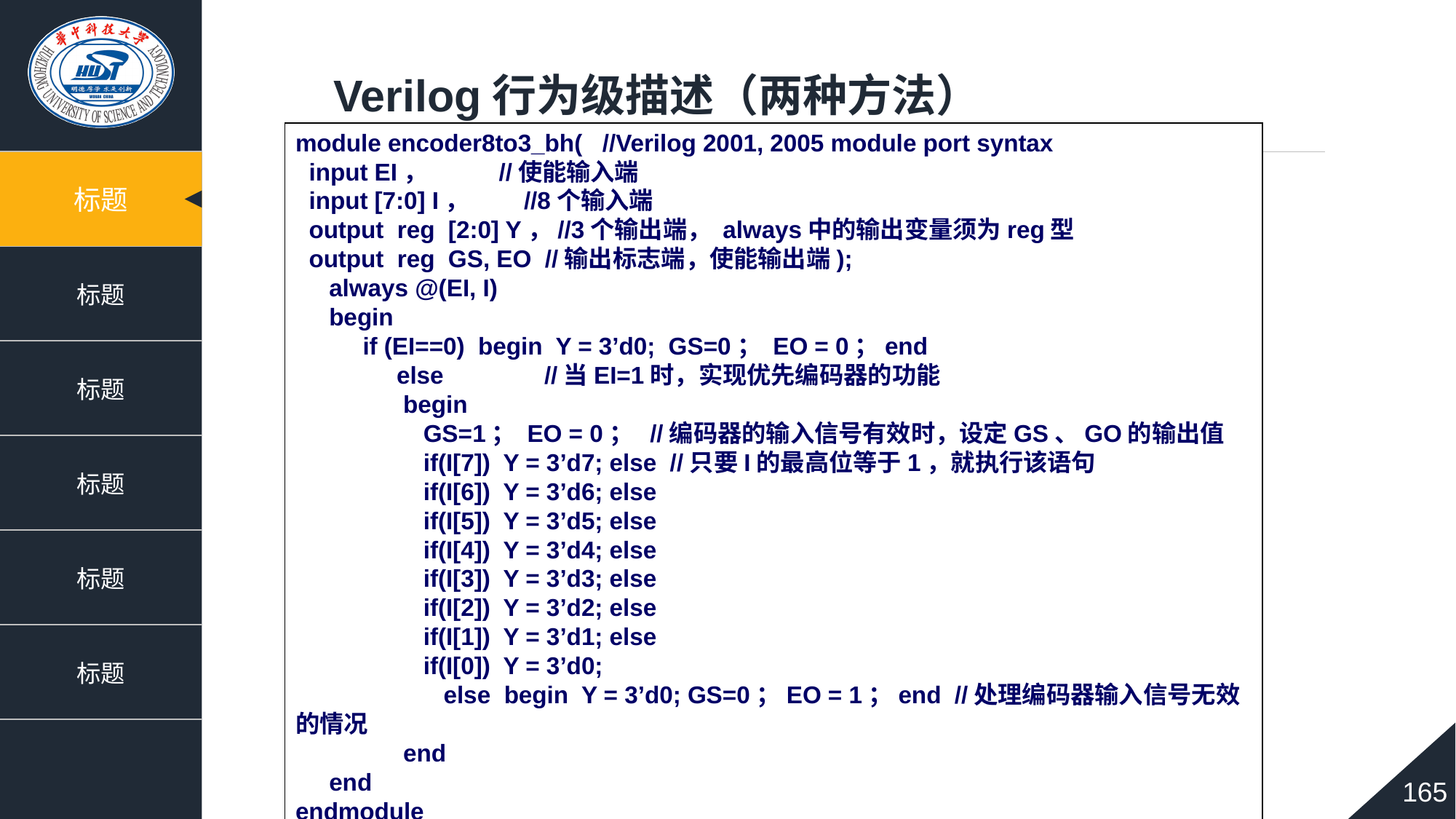

Verilog行为级描述（两种方法）
module encoder8to3_bh(   //Verilog 2001, 2005 module port syntax
  input EI，            //使能输入端
  input [7:0] I，         //8个输入端
  output  reg  [2:0] Y，//3个输出端， always中的输出变量须为reg型
  output  reg  GS, EO  //输出标志端，使能输出端);
     always @(EI, I)
     begin
          if (EI==0)  begin  Y = 3’d0;  GS=0； EO = 0；end
               else               //当EI=1时，实现优先编码器的功能
                begin
                   GS=1； EO = 0；  //编码器的输入信号有效时，设定GS、GO的输出值
                   if(I[7])  Y = 3’d7; else  //只要I的最高位等于1，就执行该语句
                   if(I[6])  Y = 3’d6; else
                   if(I[5])  Y = 3’d5; else
                   if(I[4])  Y = 3’d4; else
                   if(I[3])  Y = 3’d3; else
                   if(I[2])  Y = 3’d2; else
                   if(I[1])  Y = 3’d1; else
                   if(I[0])  Y = 3’d0;
                      else  begin  Y = 3’d0; GS=0；EO = 1；end  //处理编码器输入信号无效的情况
                end
     end
endmodule